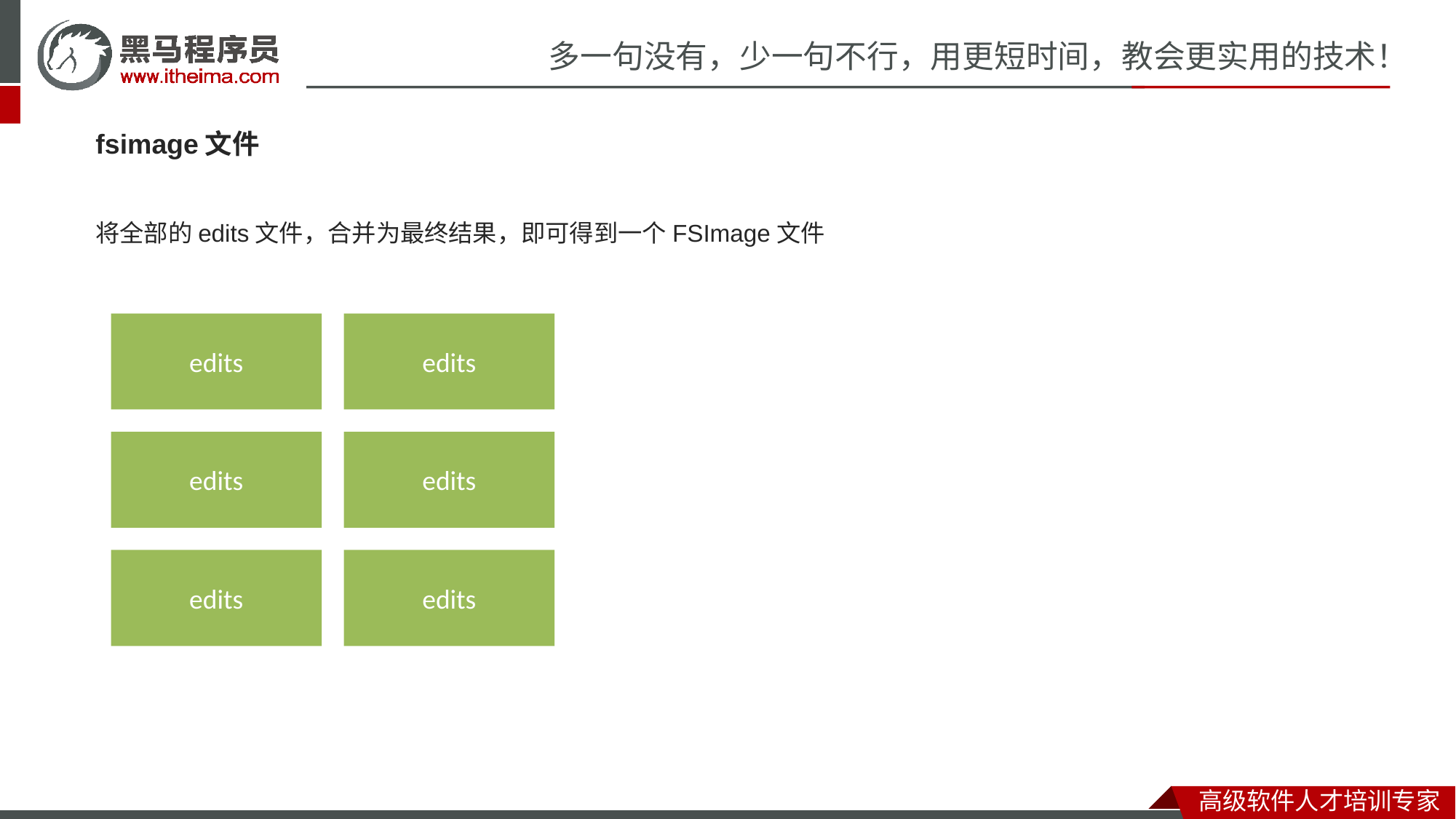

fsimage文件
将全部的edits文件，合并为最终结果，即可得到一个FSImage文件
edits
edits
edits
edits
edits
edits